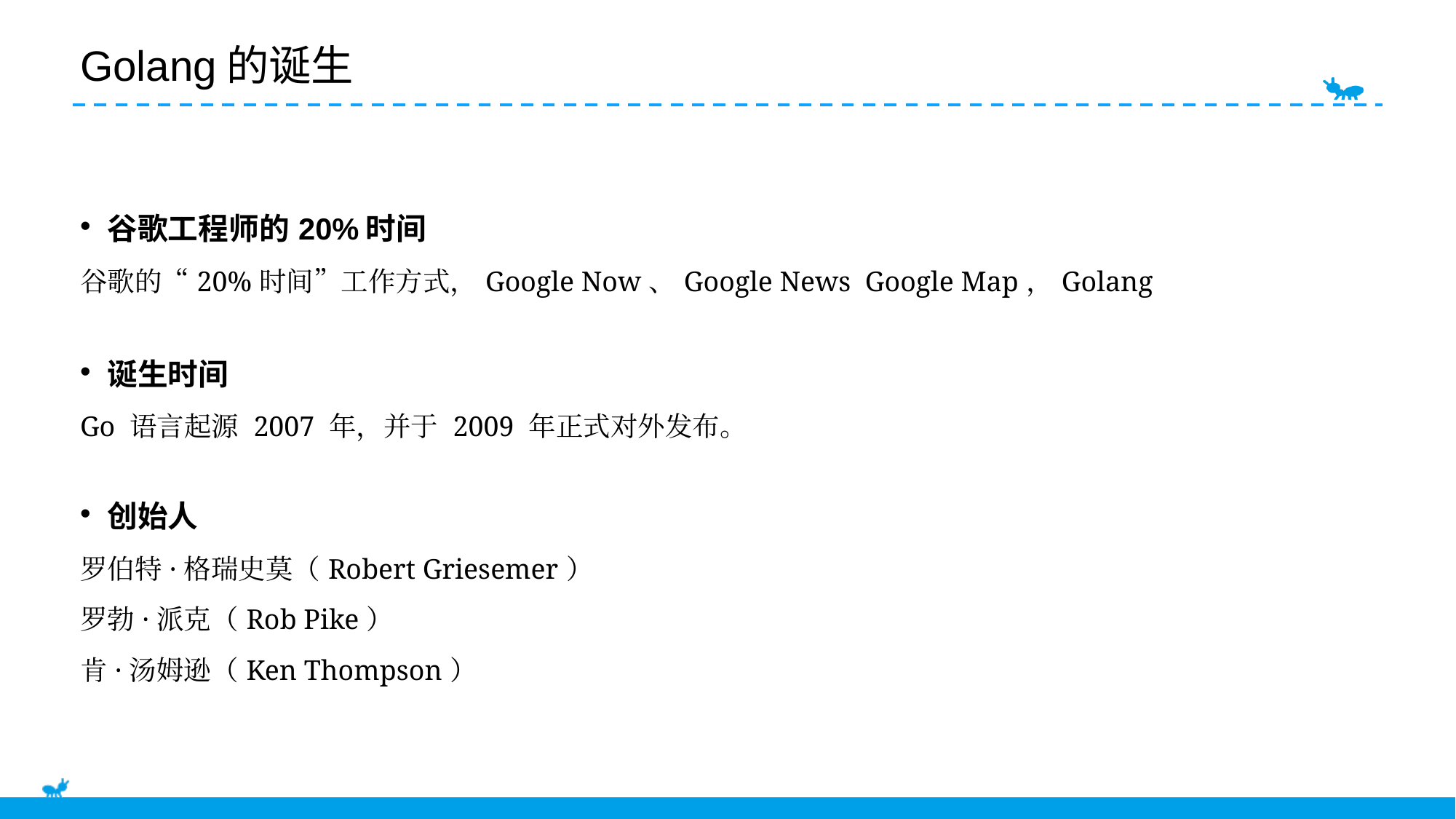

E6636BC20180234D78A0072836F0B9D0B2B9B20C1D4C0BF0AFD9863EB13E2BFC5B41BA3871692B0F22E92108384685EB5C1921DA41D0FBE11BBFC2E87B2E14DC24F230AD912384D704A92AC76C924DF539B6ED3A700D73C228ADA1937ABD9CE8D896269F9E3
# Golang的诞生
谷歌工程师的20%时间
谷歌的“20%时间”工作方式，Google Now、Google News  Google Map，Golang

诞生时间
Go 语言起源 2007 年，并于 2009 年正式对外发布。

创始人
罗伯特·格瑞史莫（Robert Griesemer）
罗勃·派克（Rob Pike）
肯·汤姆逊（Ken Thompson）